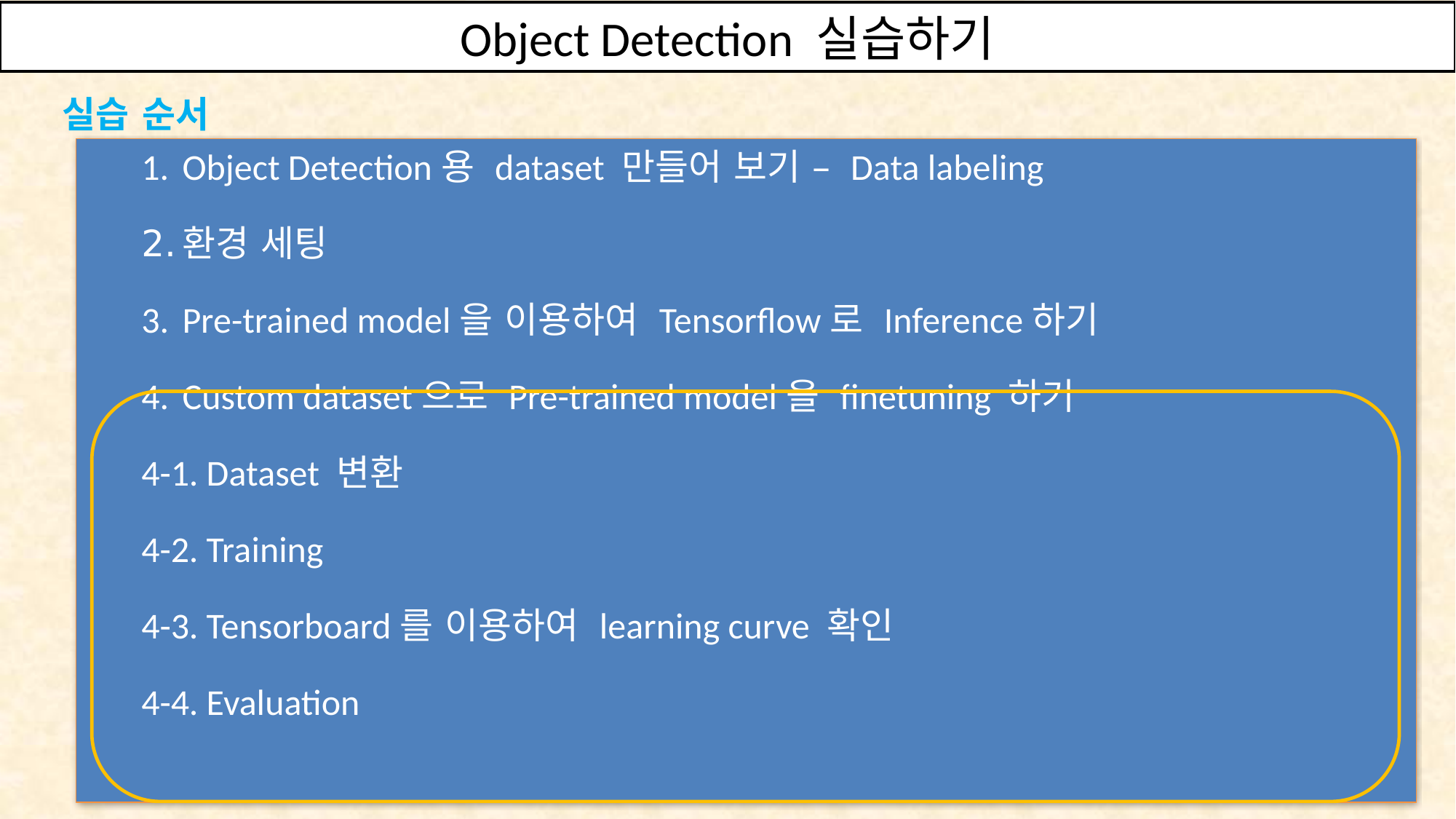

Object Detection 실습하기
실습 순서
Object Detection용 dataset 만들어 보기 – Data labeling

환경 세팅

Pre-trained model을 이용하여 Tensorflow로 Inference하기

Custom dataset으로 Pre-trained model을 finetuning 하기

4-1. Dataset 변환

4-2. Training

4-3. Tensorboard를 이용하여 learning curve 확인

4-4. Evaluation